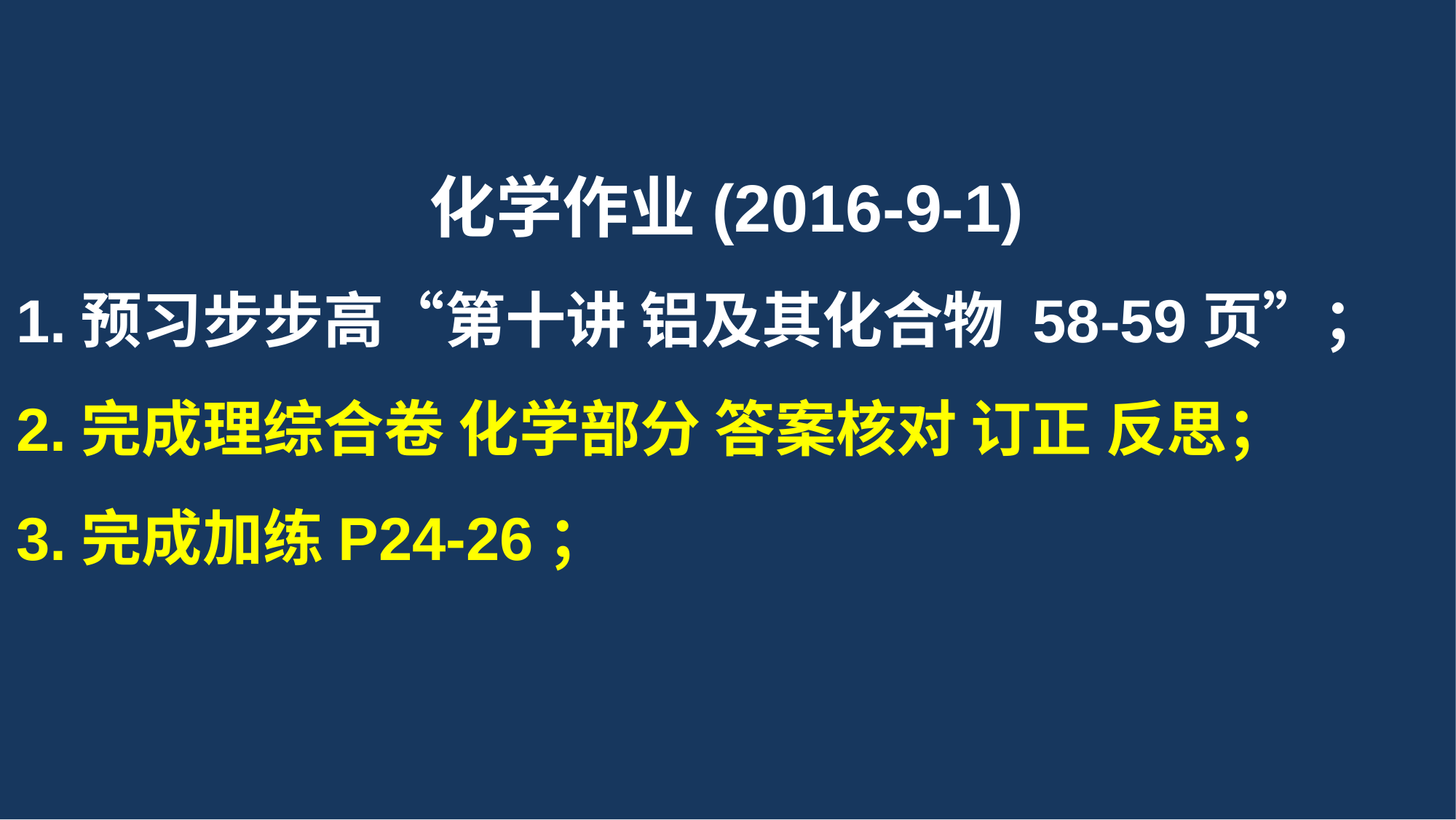

化学作业(2016-9-1)
1.预习步步高“第十讲 铝及其化合物 58-59页”；
2.完成理综合卷 化学部分 答案核对 订正 反思；
3.完成加练P24-26；